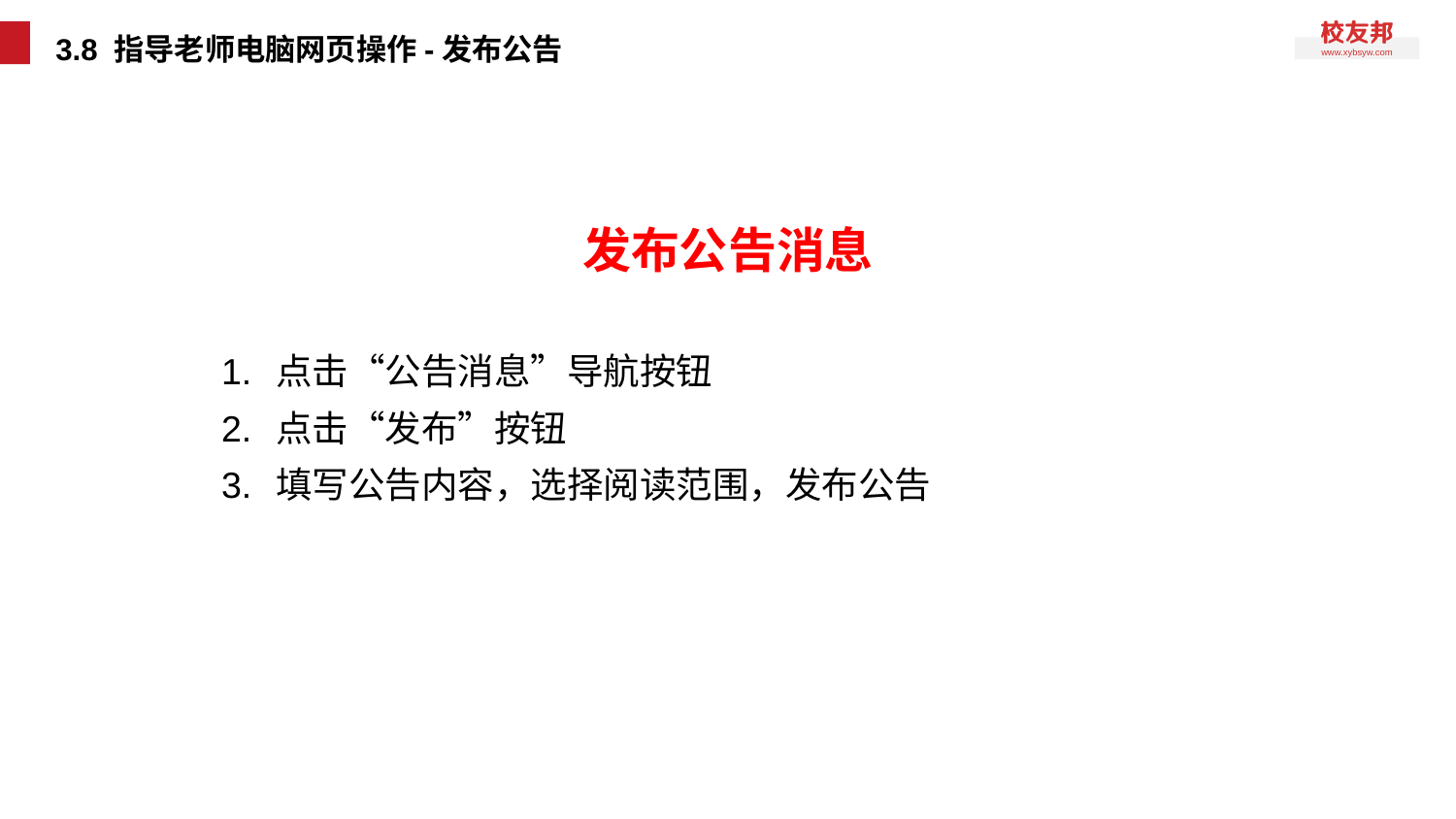

# 3.8 指导老师电脑网页操作-发布公告
发布公告消息

点击“公告消息”导航按钮
点击“发布”按钮
填写公告内容，选择阅读范围，发布公告